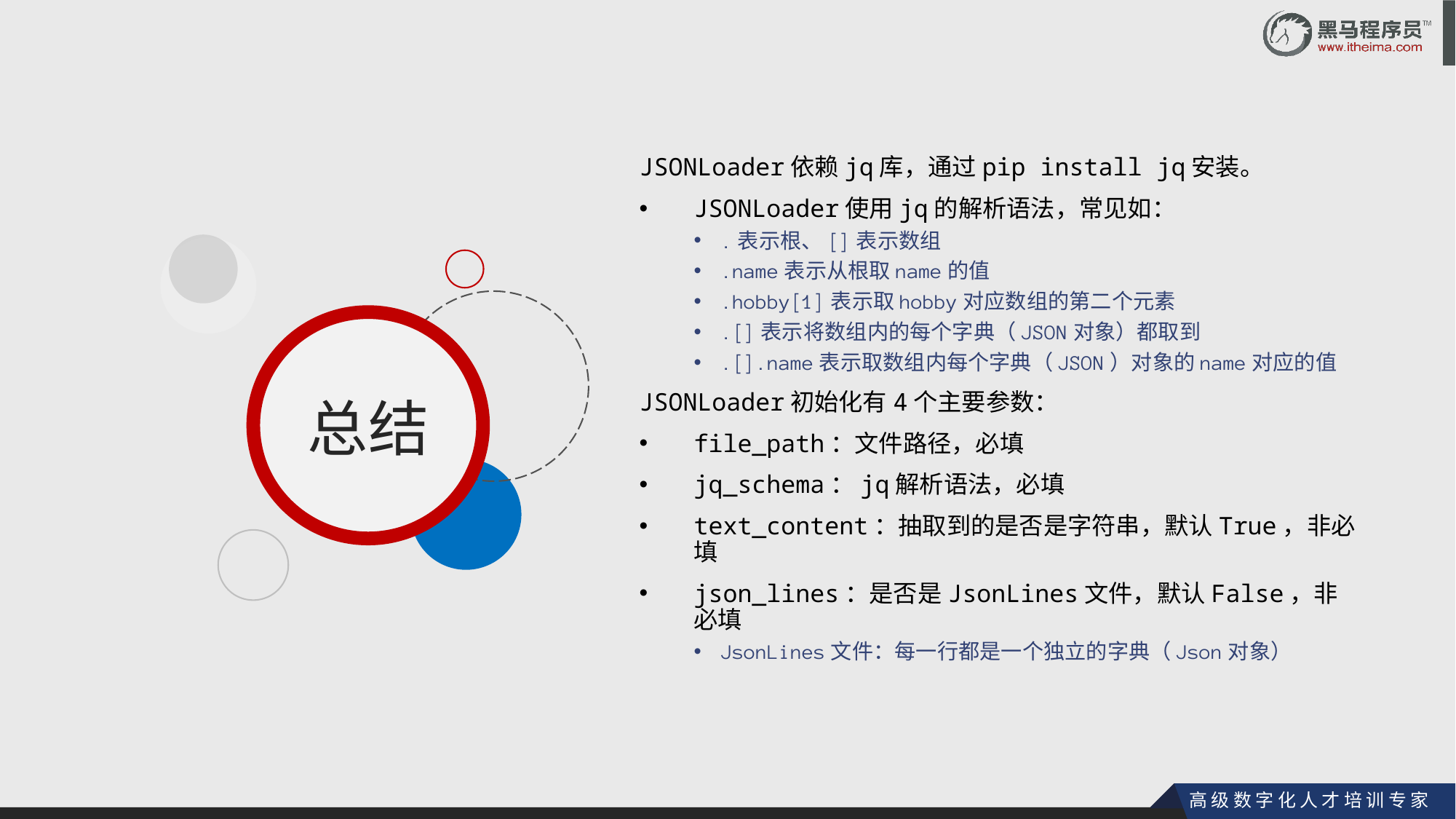

JSONLoader依赖jq库，通过pip install jq安装。
JSONLoader使用jq的解析语法，常见如：
.表示根、[]表示数组
.name表示从根取name的值
.hobby[1]表示取hobby对应数组的第二个元素
.[]表示将数组内的每个字典（JSON对象）都取到
.[].name表示取数组内每个字典（JSON）对象的name对应的值
JSONLoader初始化有4个主要参数：
file_path：文件路径，必填
jq_schema：jq解析语法，必填
text_content：抽取到的是否是字符串，默认True，非必填
json_lines：是否是JsonLines文件，默认False，非必填
JsonLines文件：每一行都是一个独立的字典（Json对象）